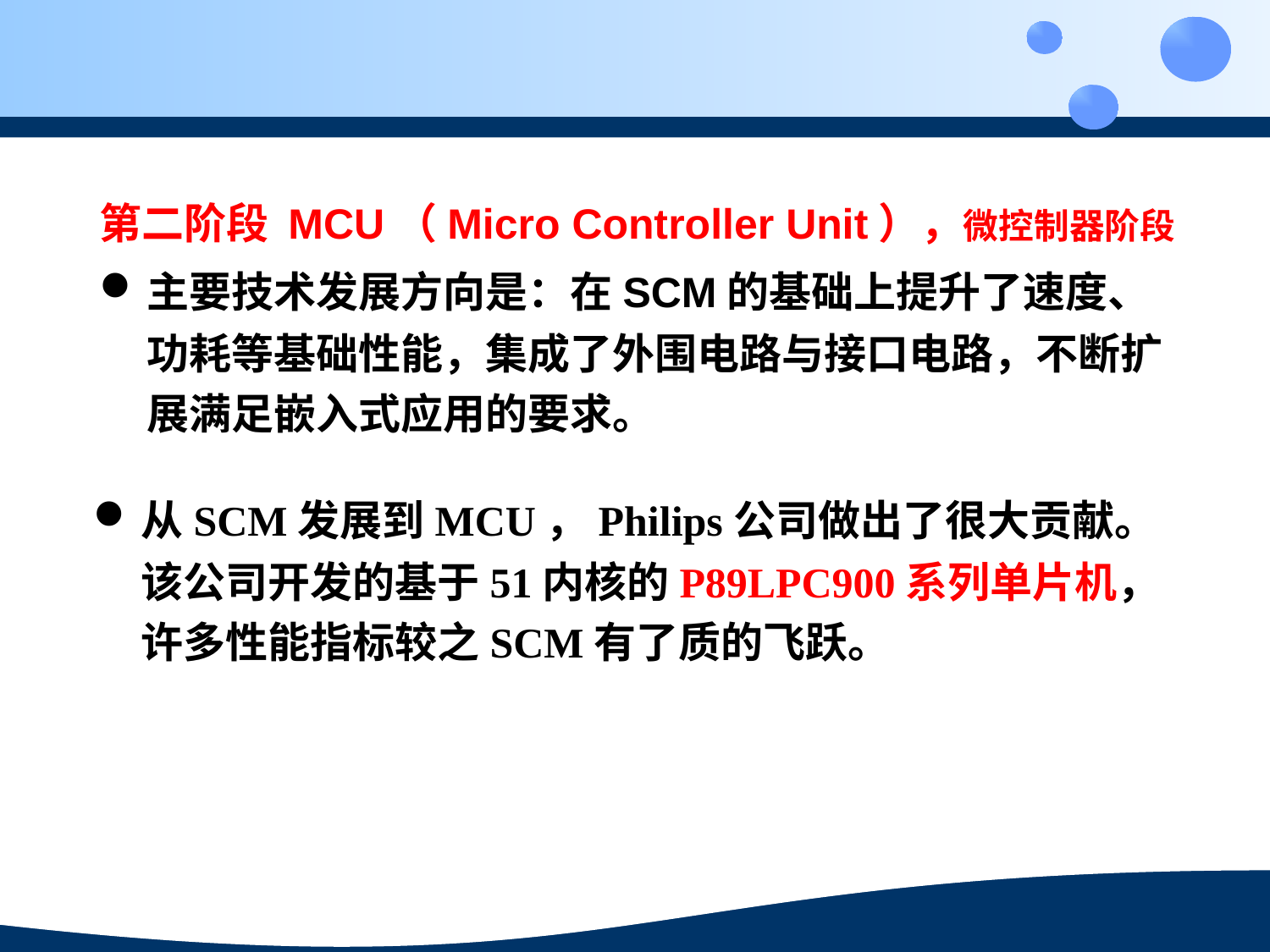

第二阶段 MCU（Micro Controller Unit），微控制器阶段
主要技术发展方向是：在SCM的基础上提升了速度、功耗等基础性能，集成了外围电路与接口电路，不断扩展满足嵌入式应用的要求。
从SCM发展到MCU，Philips公司做出了很大贡献。该公司开发的基于51内核的P89LPC900系列单片机，许多性能指标较之SCM有了质的飞跃。